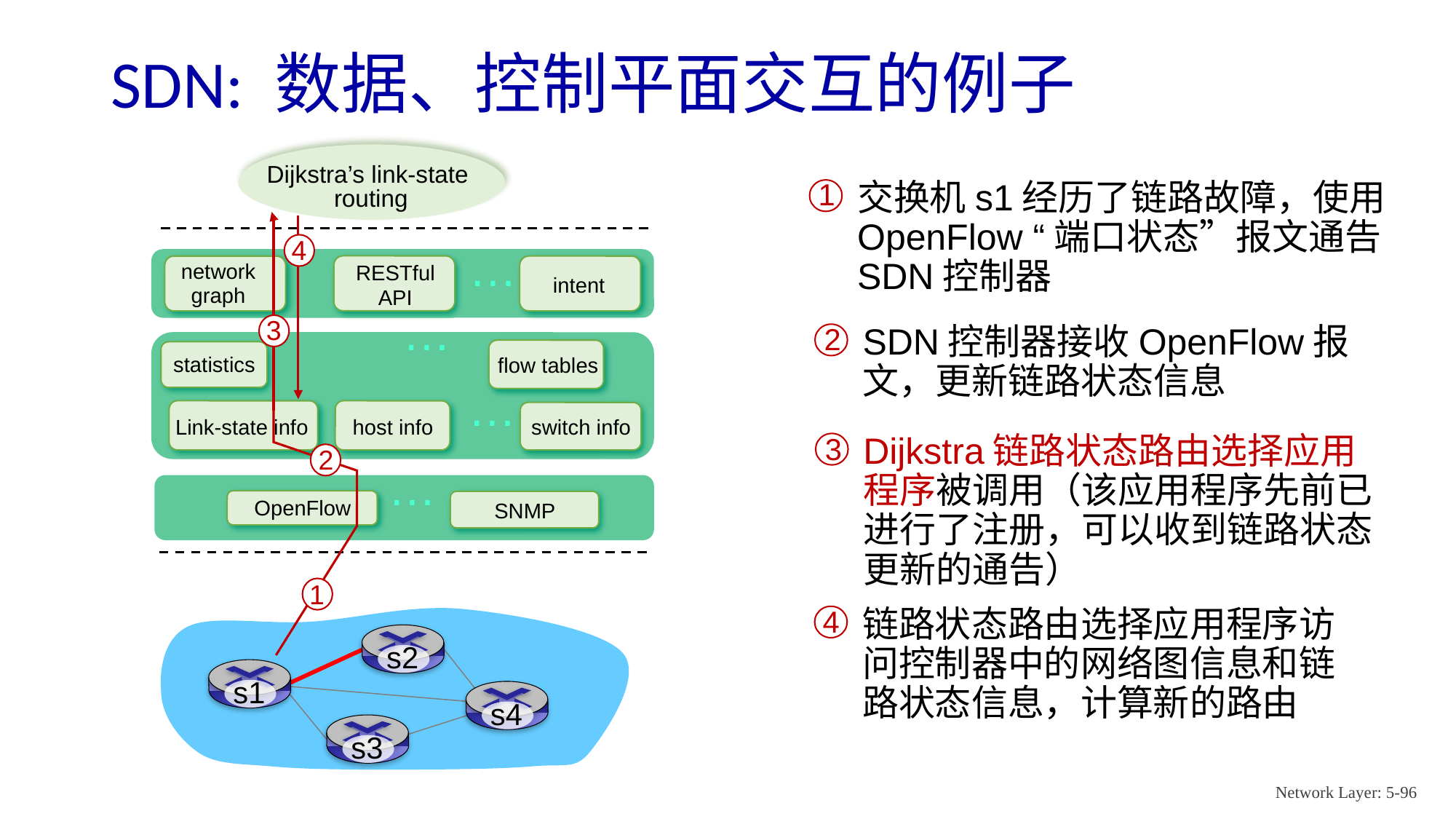

# SDN: 数据、控制平面交互的例子

Dijkstra’s link-state
routing
1

交换机s1经历了链路故障，使用OpenFlow “端口状态”报文通告SDN控制器

3

4

…

network graph

RESTful
API

intent
…
2

SDN控制器接收OpenFlow报文，更新链路状态信息

flow tables

statistics
…

Link-state info

host info

switch info

2

3

Dijkstra链路状态路由选择应用程序被调用（该应用程序先前已进行了注册，可以收到链路状态更新的通告）
…

OpenFlow

SNMP

1

4

链路状态路由选择应用程序访问控制器中的网络图信息和链路状态信息，计算新的路由

s2

s1

s4

s3

Network Layer: 5-96